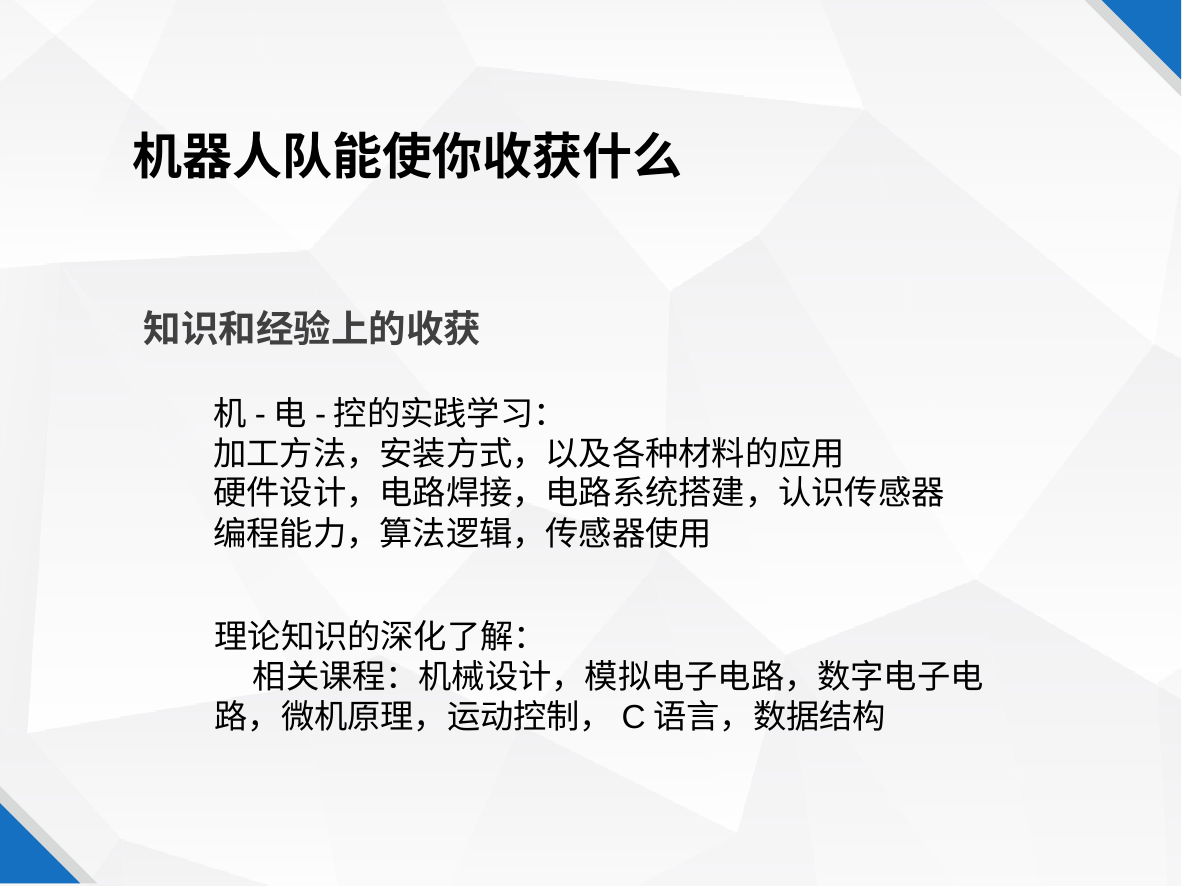

机器人队能使你收获什么
知识和经验上的收获
机-电-控的实践学习：
加工方法，安装方式，以及各种材料的应用
硬件设计，电路焊接，电路系统搭建，认识传感器
编程能力，算法逻辑，传感器使用
理论知识的深化了解：
    相关课程：机械设计，模拟电子电路，数字电子电路，微机原理，运动控制，C语言，数据结构